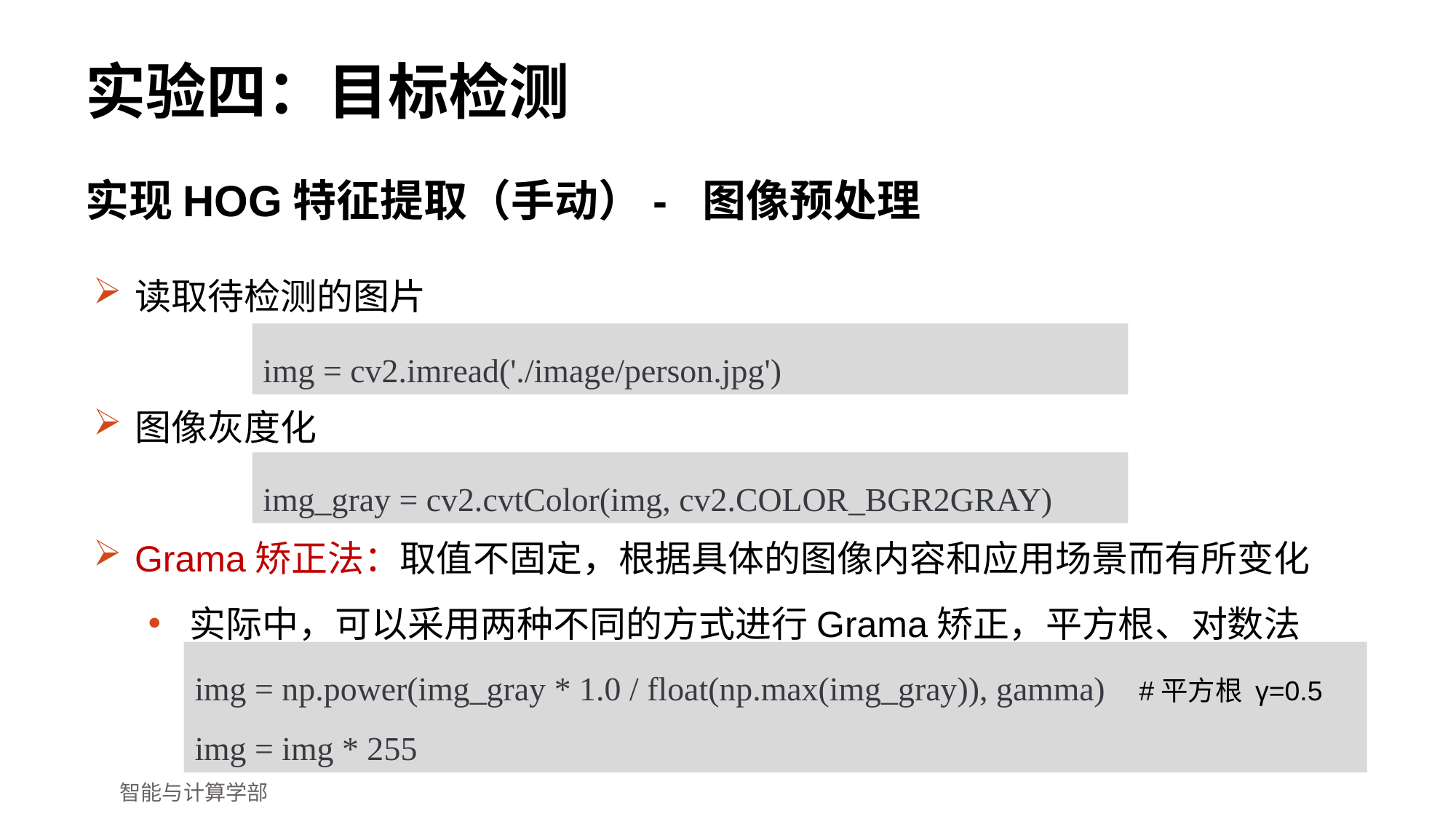

# 实验四：目标检测
实现HOG特征提取（手动）-  图像预处理
读取待检测的图片

图像灰度化

Grama矫正法：取值不固定，根据具体的图像内容和应用场景而有所变化
实际中，可以采用两种不同的方式进行Grama矫正，平方根、对数法

img = cv2.imread('./image/person.jpg')
img_gray = cv2.cvtColor(img, cv2.COLOR_BGR2GRAY)
img = np.power(img_gray * 1.0 / float(np.max(img_gray)), gamma)    #平方根 γ=0.5
img = img * 255

5
智能与计算学部